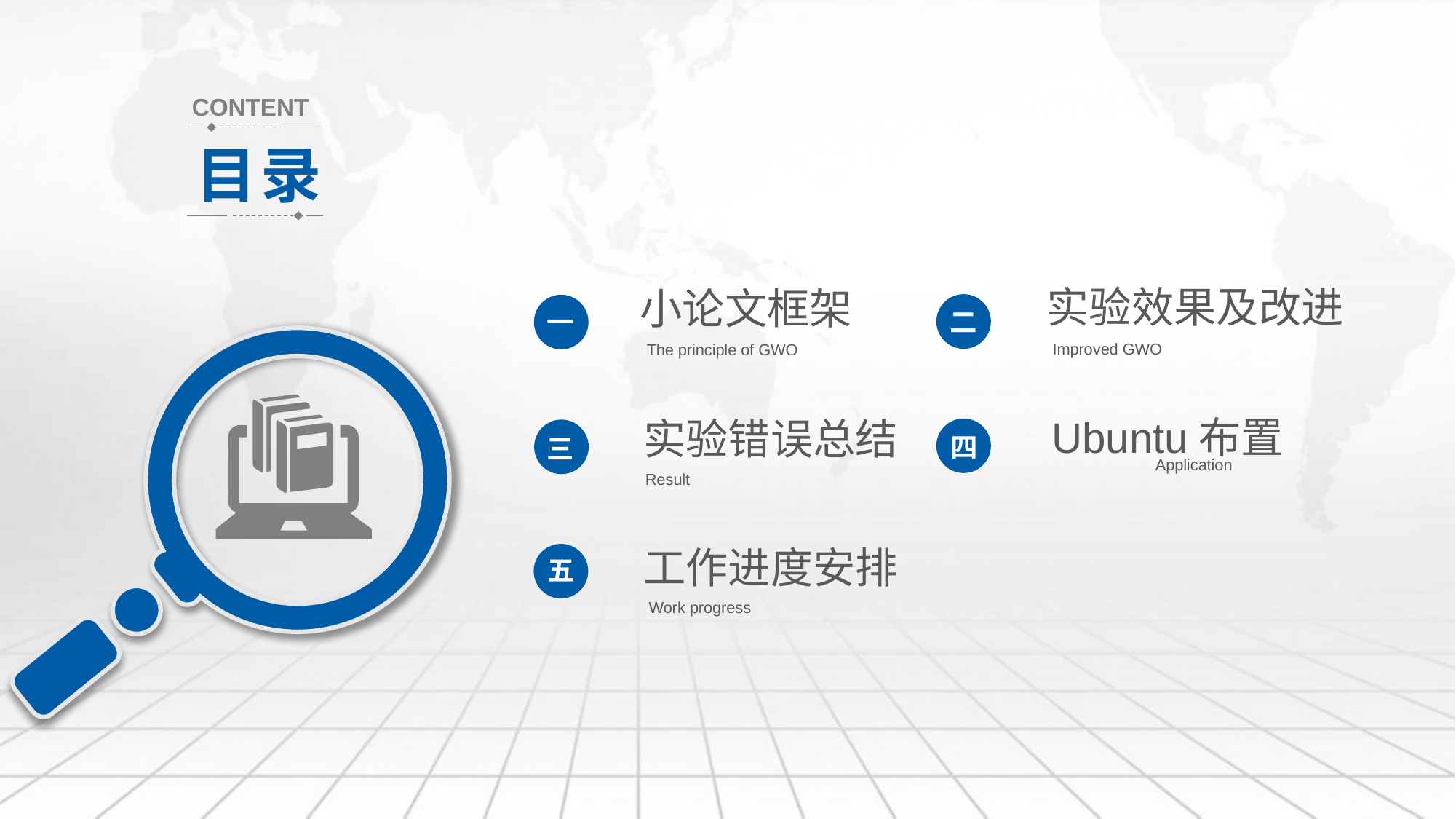

CONTENT
目录
实验效果及改进
Improved GWO
小论文框架
The principle of GWO

二

一

Ubuntu布置
Application
实验错误总结
Result

四

三
工作进度安排
Work progress

五